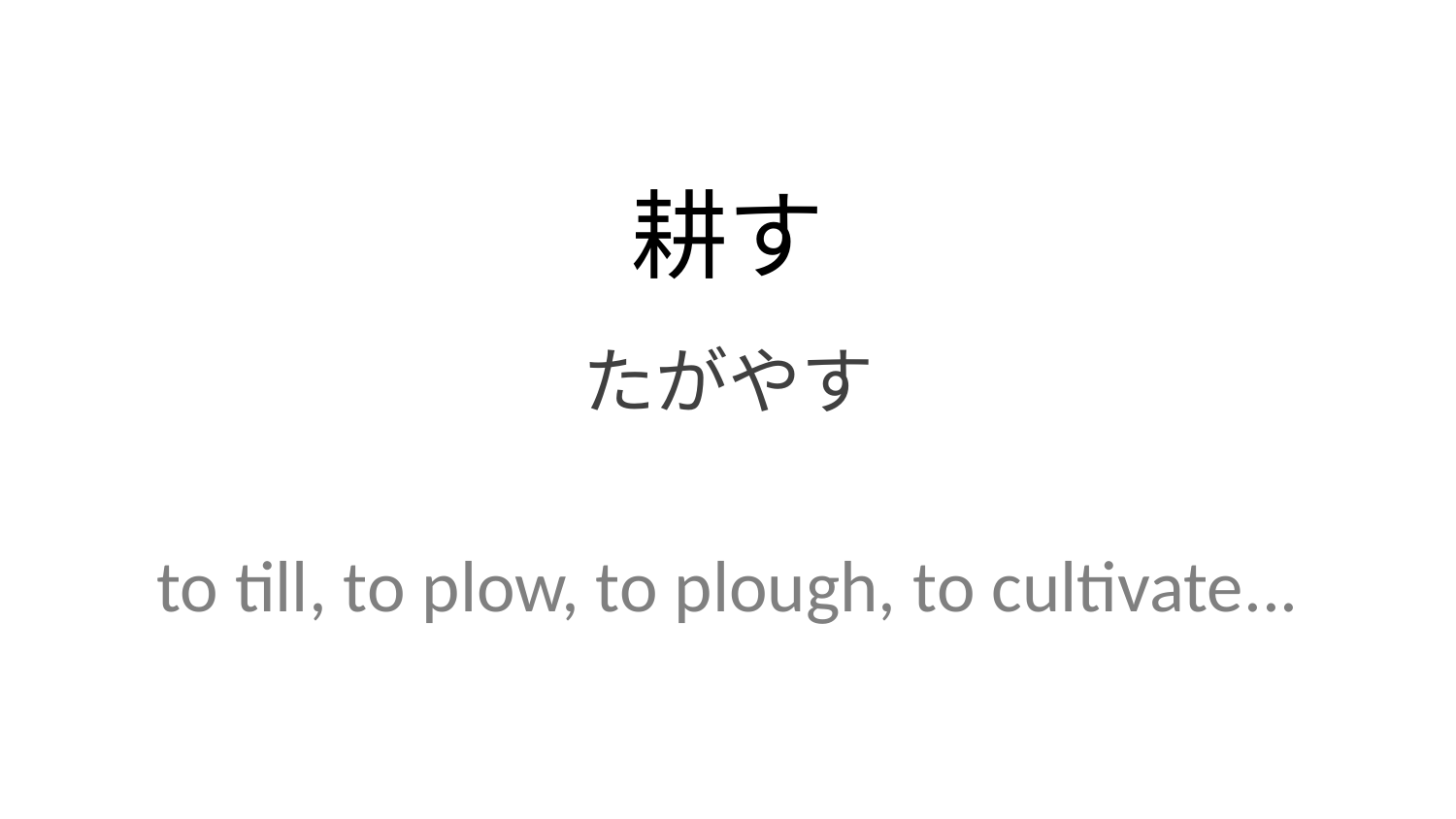

耕す

たがやす
to till, to plow, to plough, to cultivate...